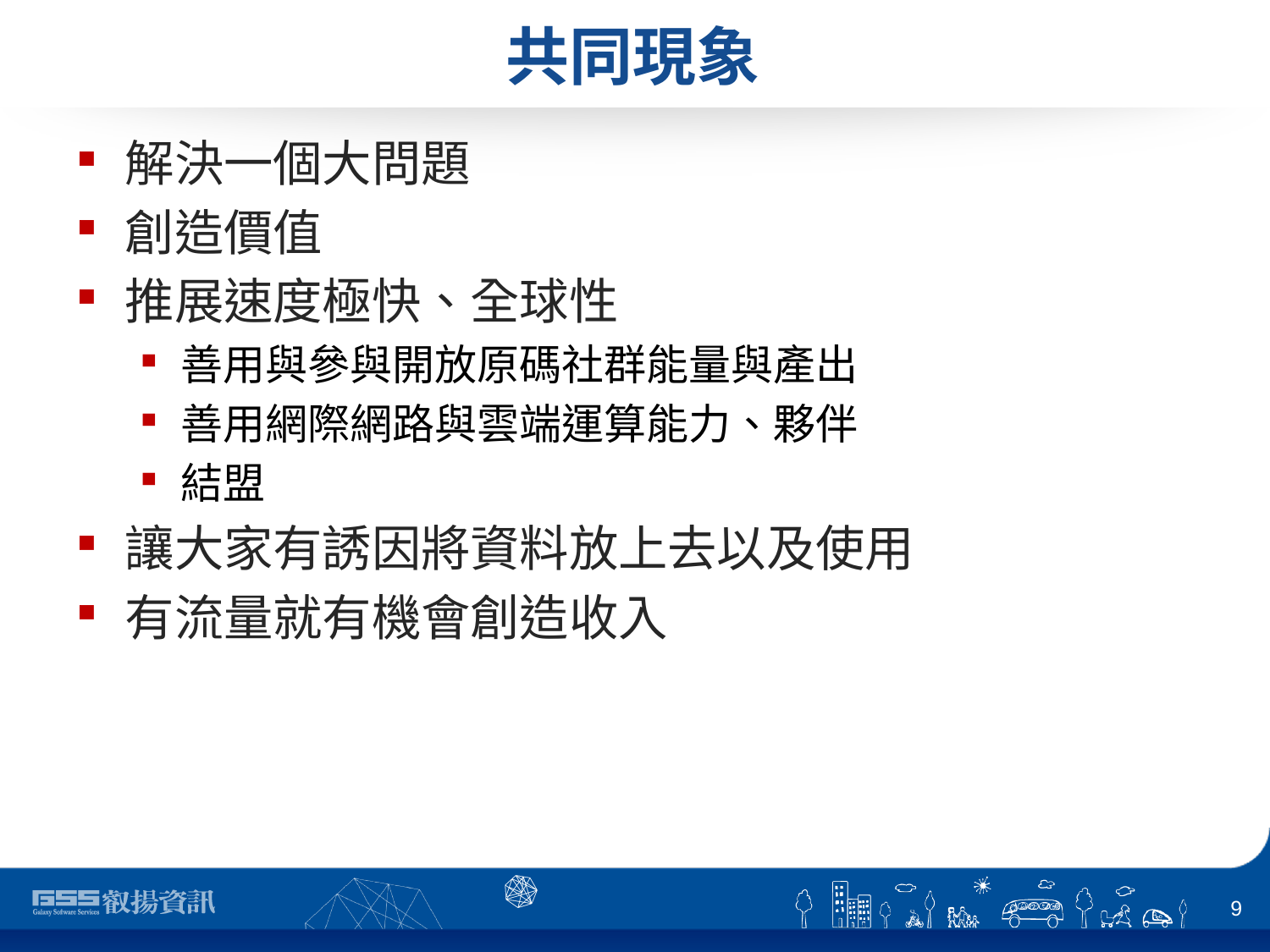

# 共同現象
解決一個大問題
創造價值
推展速度極快、全球性
善用與參與開放原碼社群能量與產出
善用網際網路與雲端運算能力、夥伴
結盟
讓大家有誘因將資料放上去以及使用
有流量就有機會創造收入

9